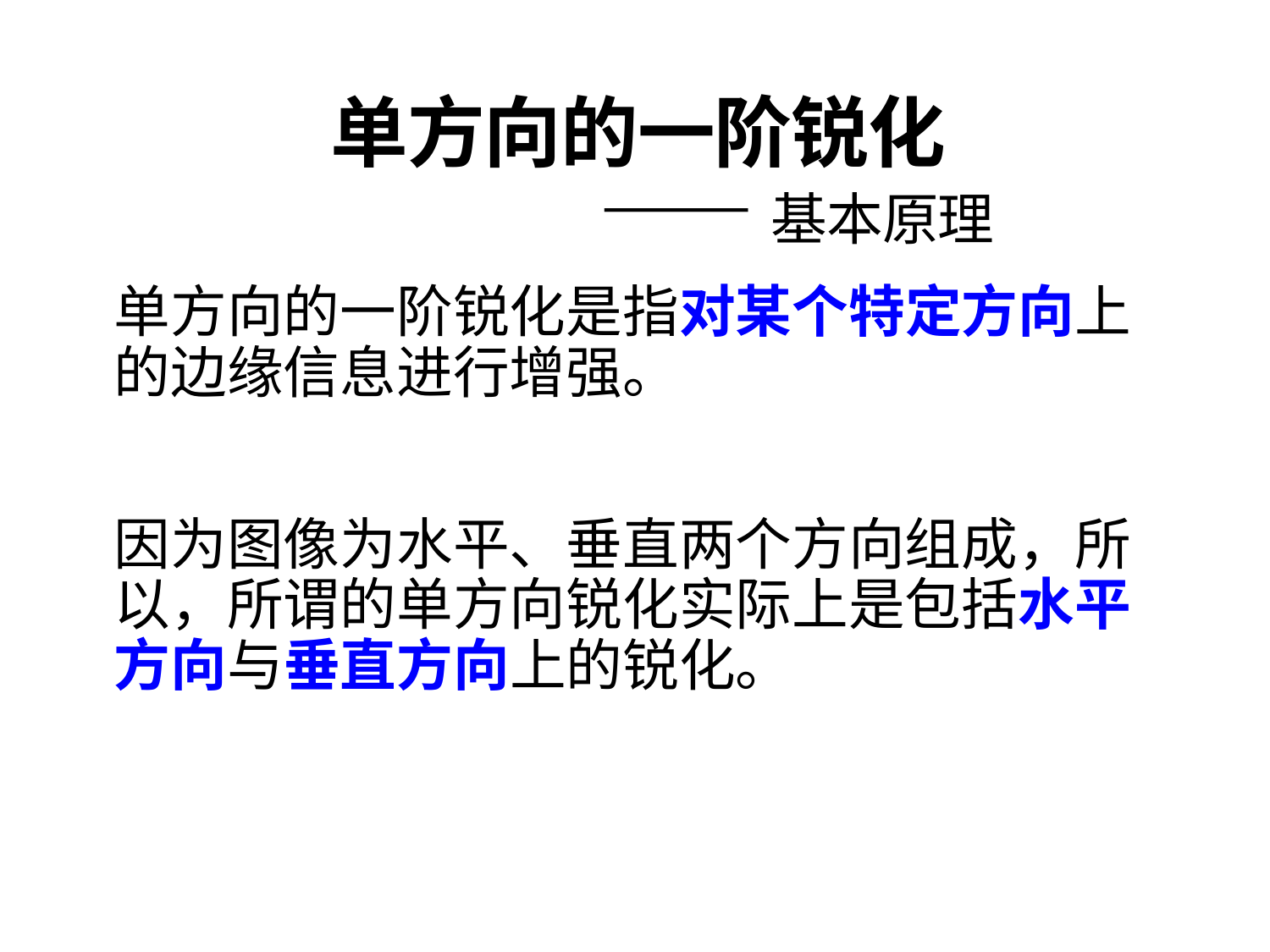

# 单方向的一阶锐化 —— 基本原理
单方向的一阶锐化是指对某个特定方向上的边缘信息进行增强。

因为图像为水平、垂直两个方向组成，所以，所谓的单方向锐化实际上是包括水平方向与垂直方向上的锐化。